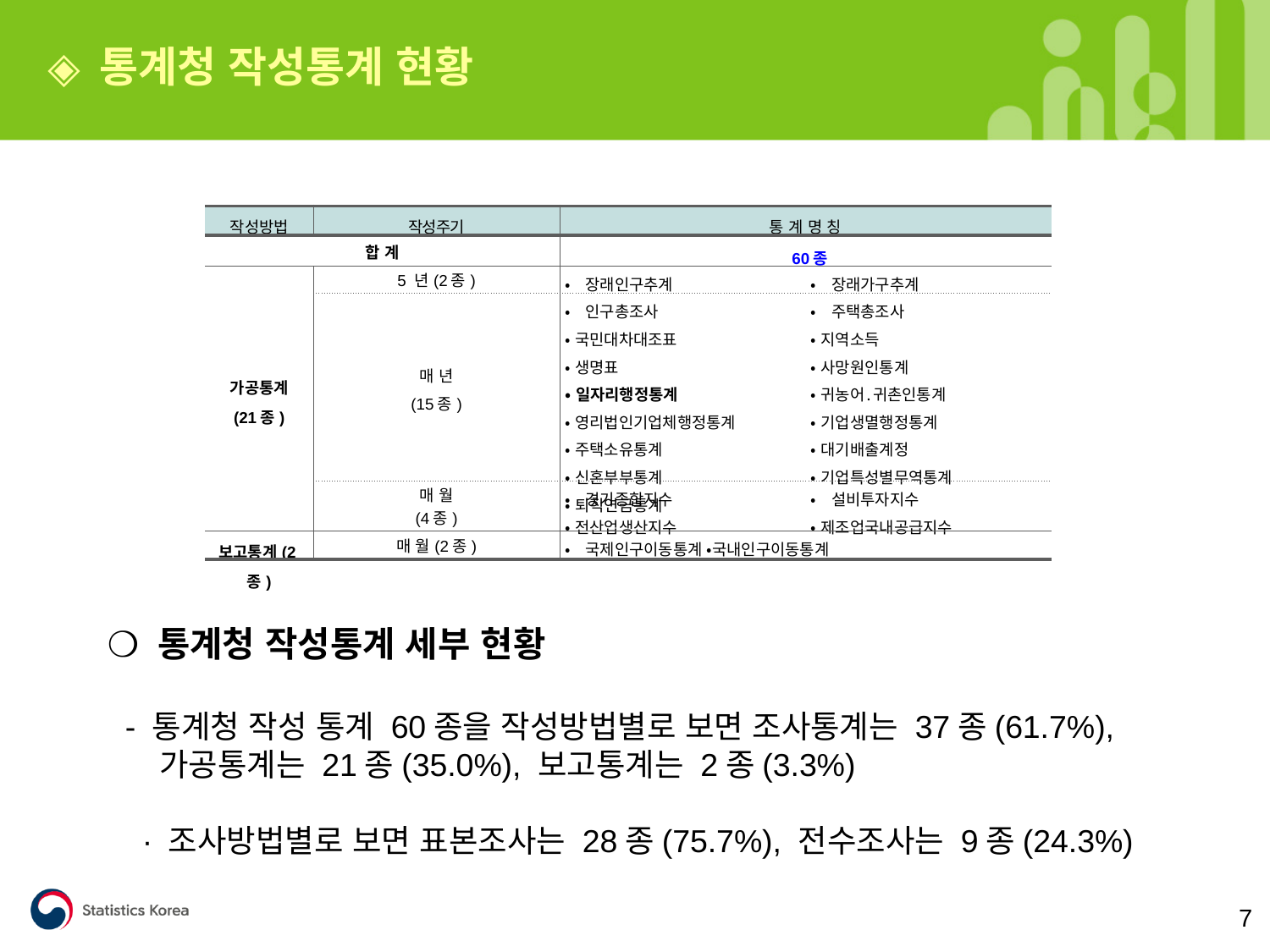

◈ 통계청 작성통계 현황
| 작성방법 | 작성주기 | 통 계 명 칭 |  |
| --- | --- | --- | --- |
| 합 계 |  | 60종 |  |
| 가공통계 (21종) | 5 년(2종) | •장래인구추계 | •장래가구추계 |
|  | 매 년 (15종) | •인구총조사 •국민대차대조표 •생명표 •일자리행정통계 •영리법인기업체행정통계 •주택소유통계 •신혼부부통계 •퇴직연금통계 | •주택총조사 •지역소득 •사망원인통계 •귀농어․귀촌인통계 •기업생멸행정통계 •대기배출계정 •기업특성별무역통계 |
|  | 매 월 (4종) | •경기종합지수 •전산업생산지수 | •설비투자지수 •제조업국내공급지수 |
| 보고통계(2종) | 매 월(2종) | •국제인구이동통계 •국내인구이동통계 |  |
❍ 통계청 작성통계 세부 현황

  - 통계청 작성 통계 60종을 작성방법별로 보면 조사통계는 37종(61.7%),
     가공통계는 21종(35.0%), 보고통계는 2종(3.3%)

    ∙ 조사방법별로 보면 표본조사는 28종(75.7%), 전수조사는 9종(24.3%)